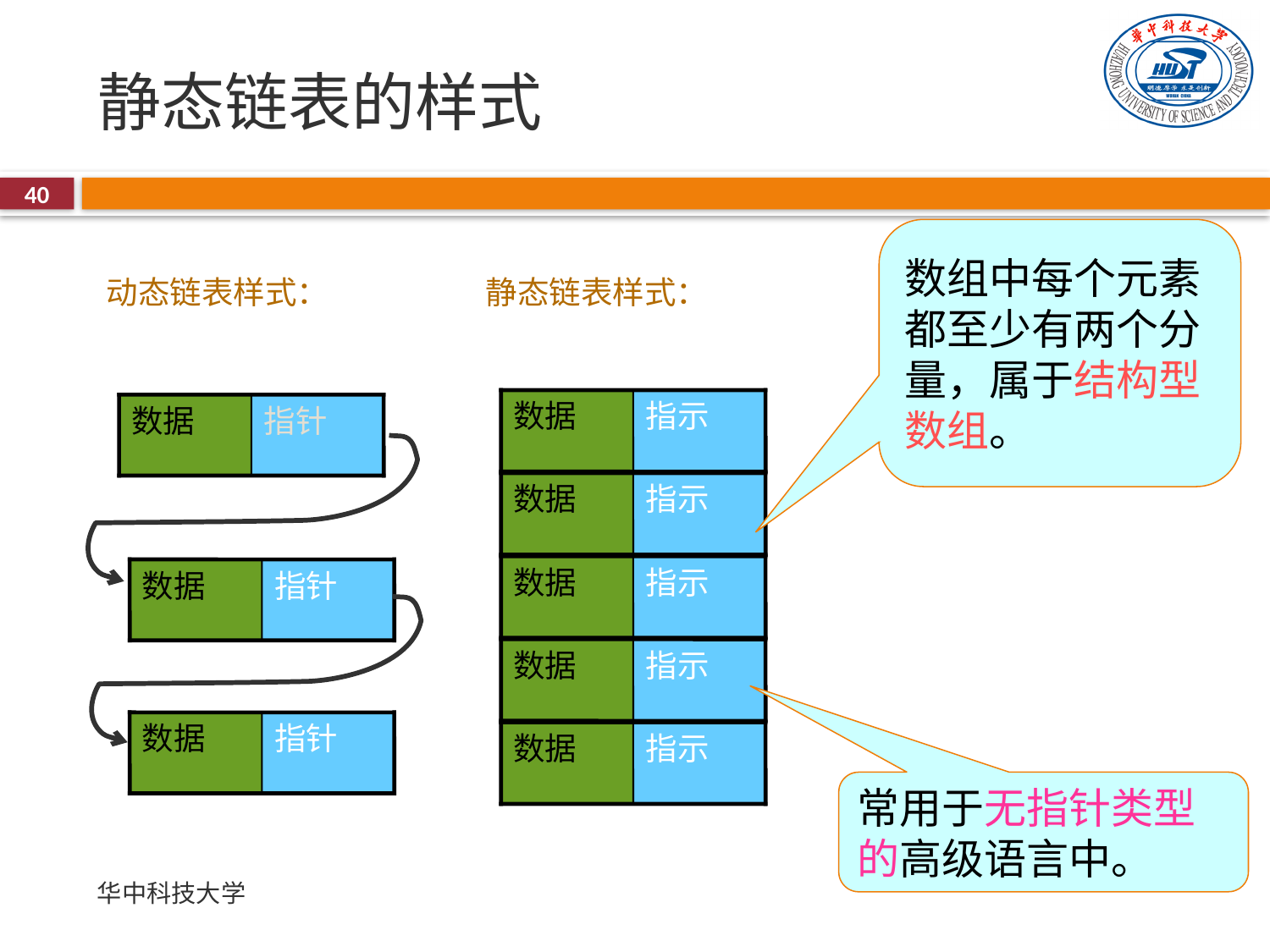

# 静态链表的样式
40
数组中每个元素都至少有两个分量，属于结构型数组。
动态链表样式：
静态链表样式：
数据

指示

数据

指示

数据

指示

数据

指示

数据

指示

数据

指针

数据

指针

数据

指针

常用于无指针类型的高级语言中。
华中科技大学